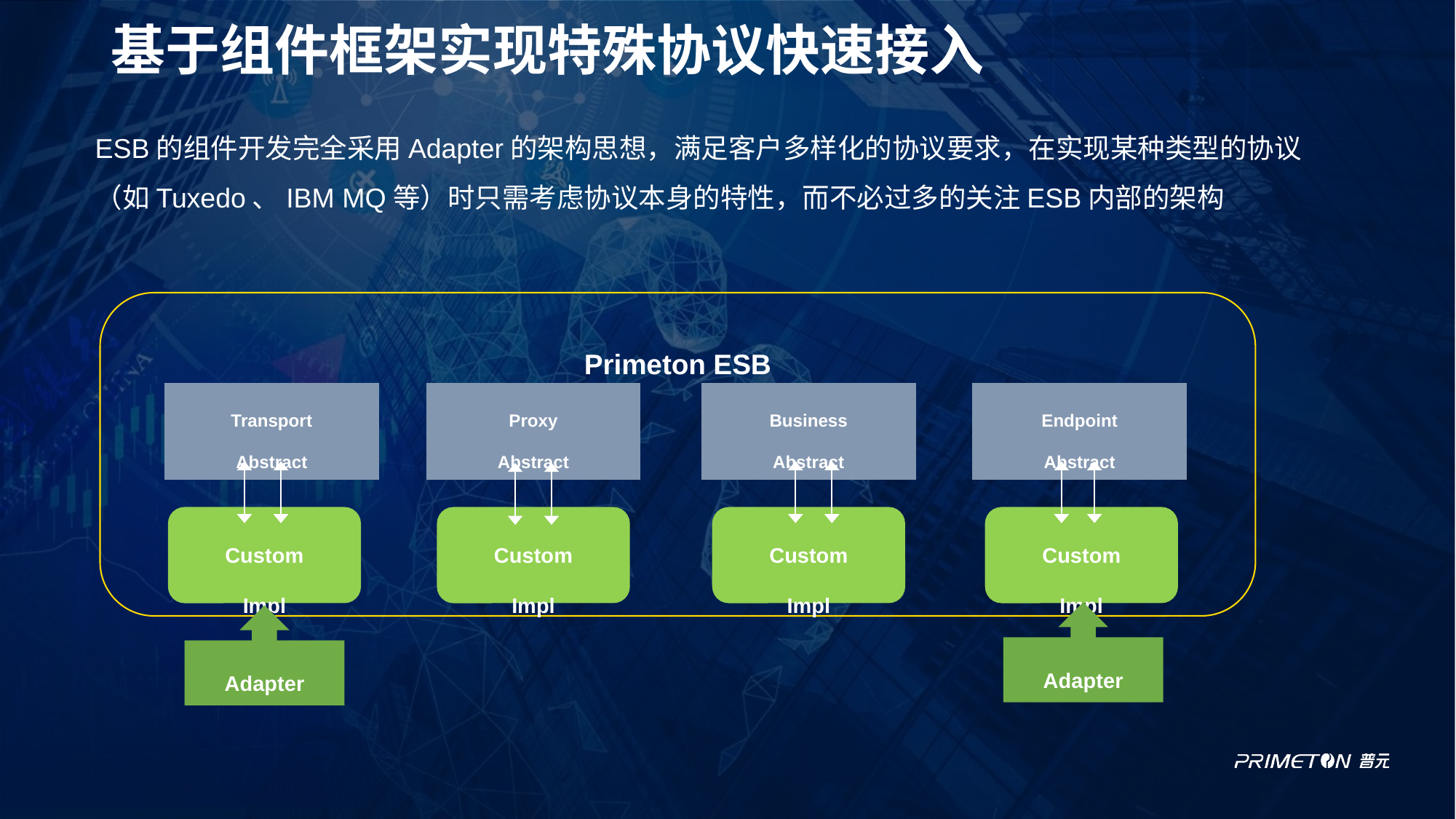

# 基于组件框架实现特殊协议快速接入
ESB的组件开发完全采用Adapter的架构思想，满足客户多样化的协议要求，在实现某种类型的协议（如Tuxedo、IBM MQ等）时只需考虑协议本身的特性，而不必过多的关注ESB内部的架构
Primeton ESB
Transport
Abstract
Proxy
Abstract
Business
Abstract
Endpoint
Abstract
Custom
Impl
Custom
Impl
Custom
Impl
Custom
Impl
Adapter
Adapter